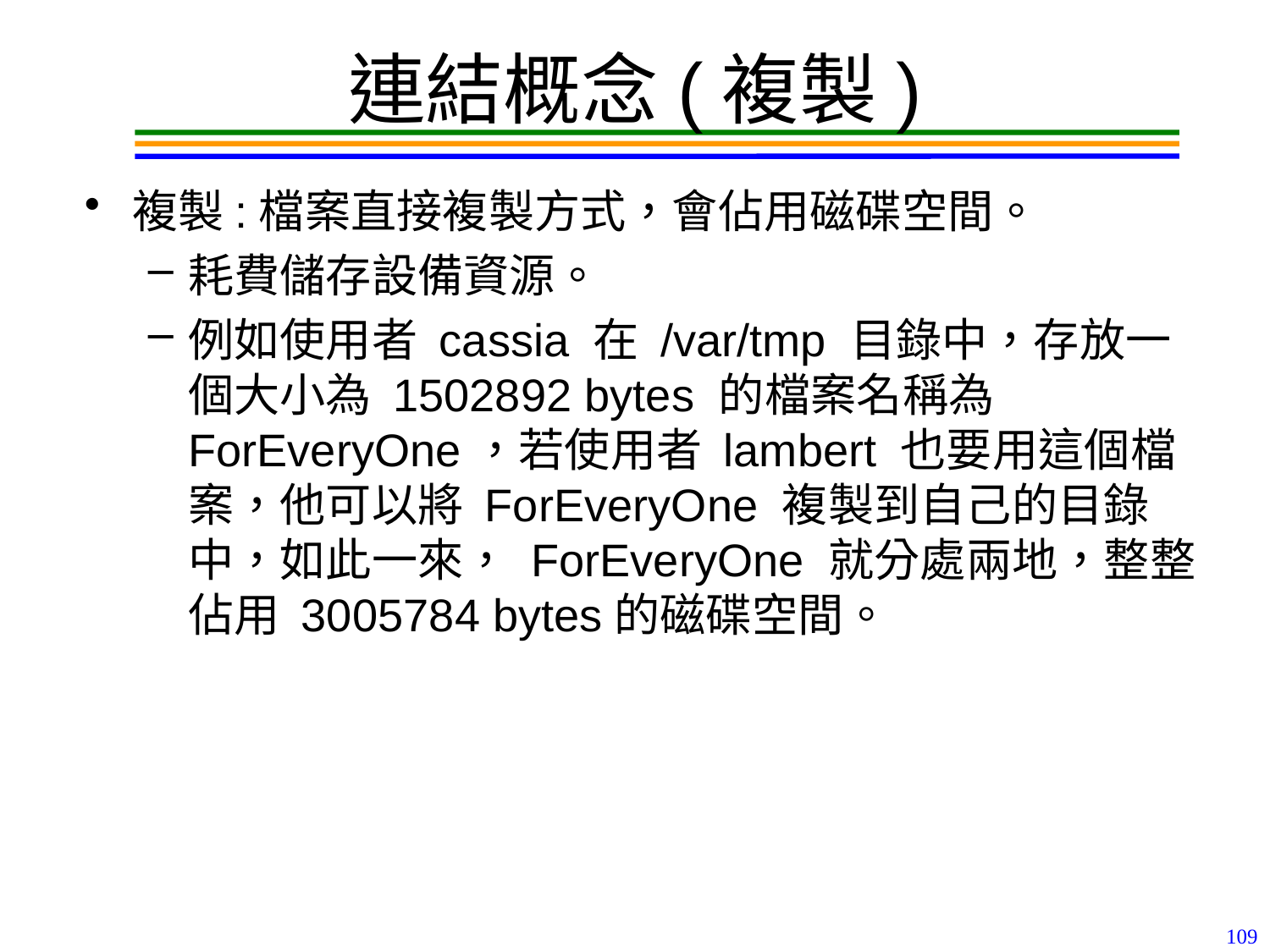

# 連結概念(複製)
複製:檔案直接複製方式，會佔用磁碟空間。
耗費儲存設備資源。
例如使用者 cassia 在 /var/tmp 目錄中，存放一個大小為 1502892 bytes 的檔案名稱為 ForEveryOne，若使用者 lambert 也要用這個檔案，他可以將 ForEveryOne 複製到自己的目錄中，如此一來， ForEveryOne 就分處兩地，整整佔用 3005784 bytes的磁碟空間。

109